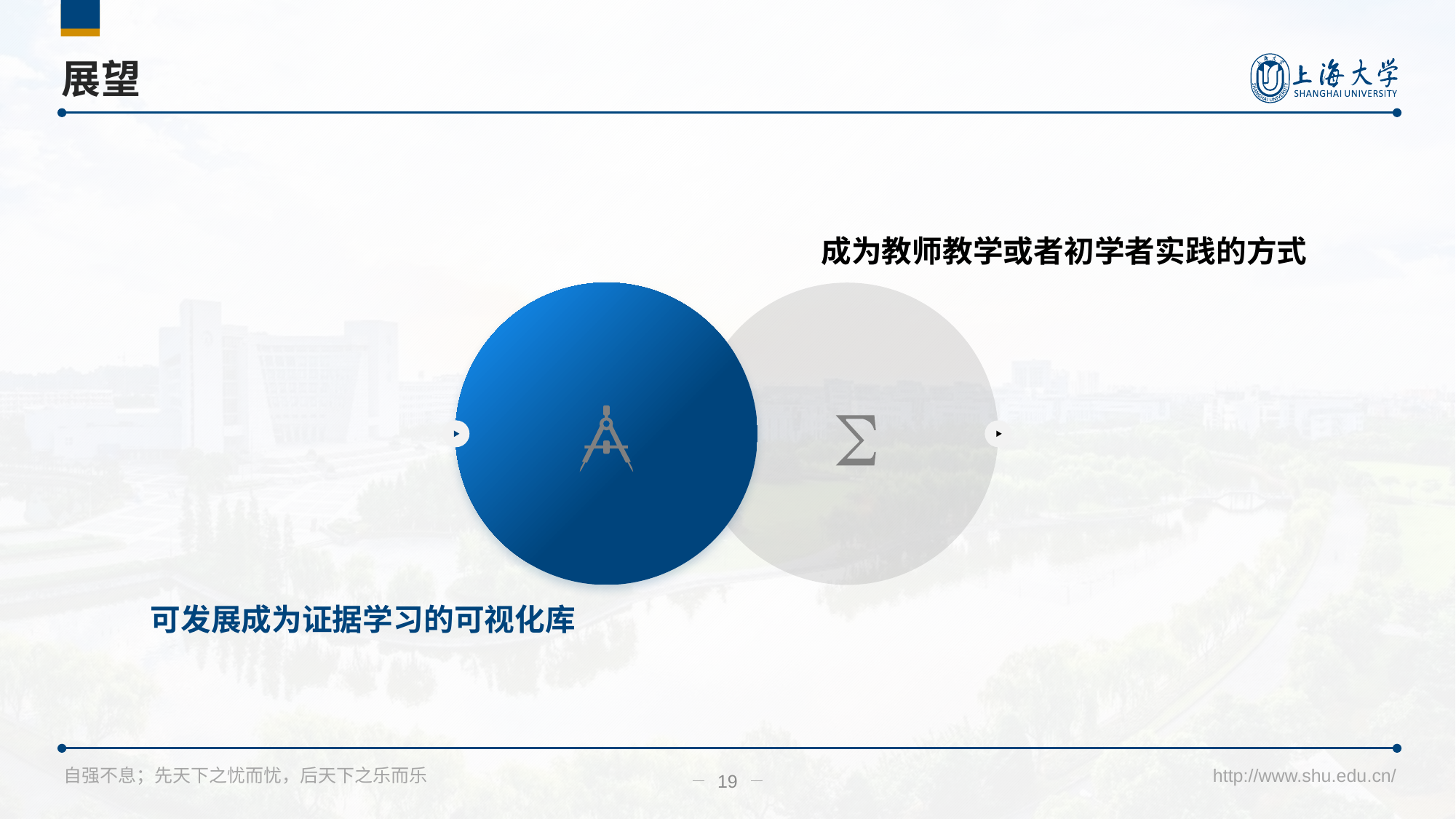

# 展望
成为教师教学或者初学者实践的方式

可发展成为证据学习的可视化库

19